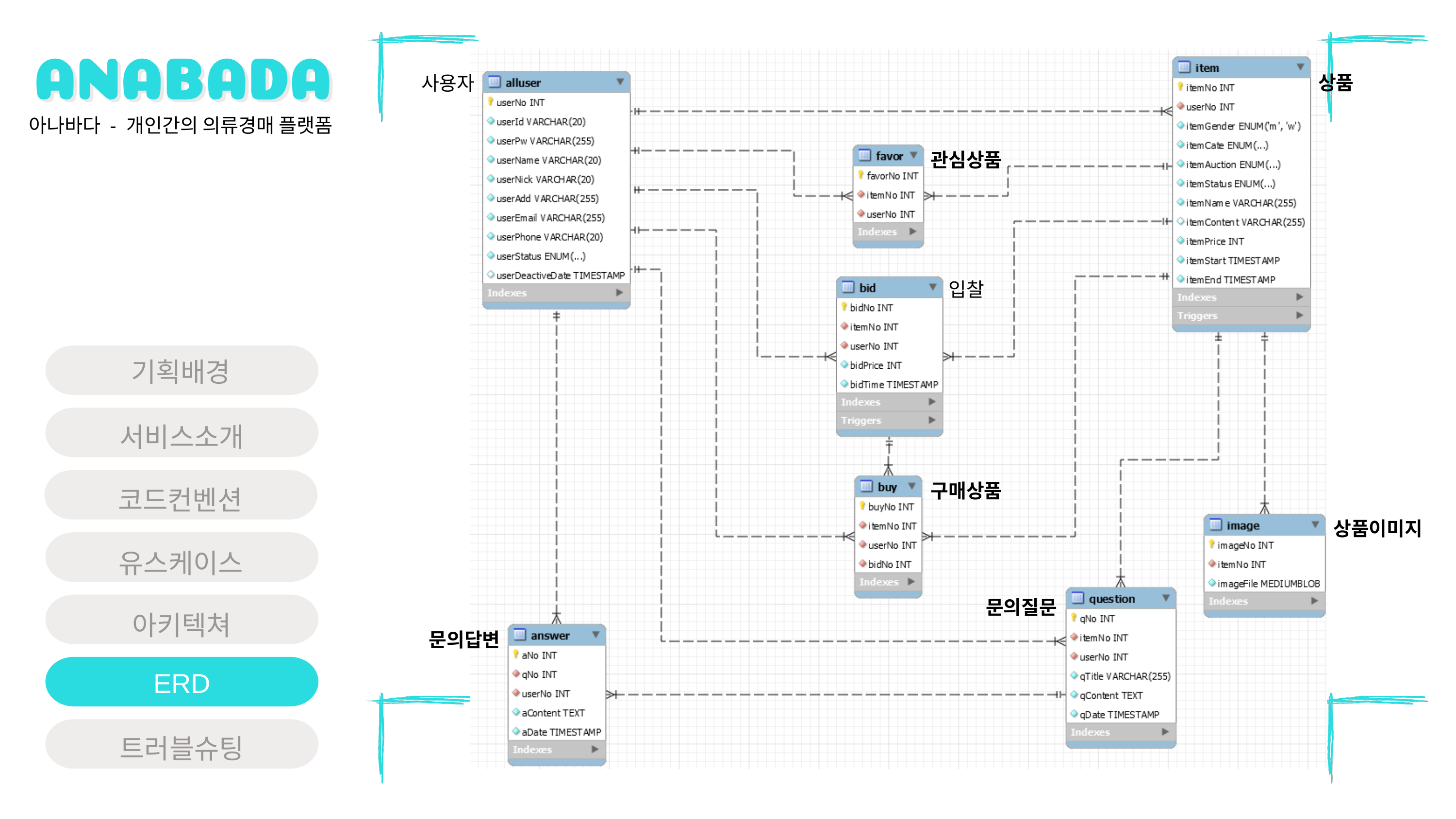

상품
사용자
아나바다 - 개인간의 의류경매 플랫폼
관심상품
입찰

기획배경

서비스소개

구매상품
코드컨벤션
상품이미지

유스케이스
문의질문

아키텍쳐
문의답변

ERD

트러블슈팅